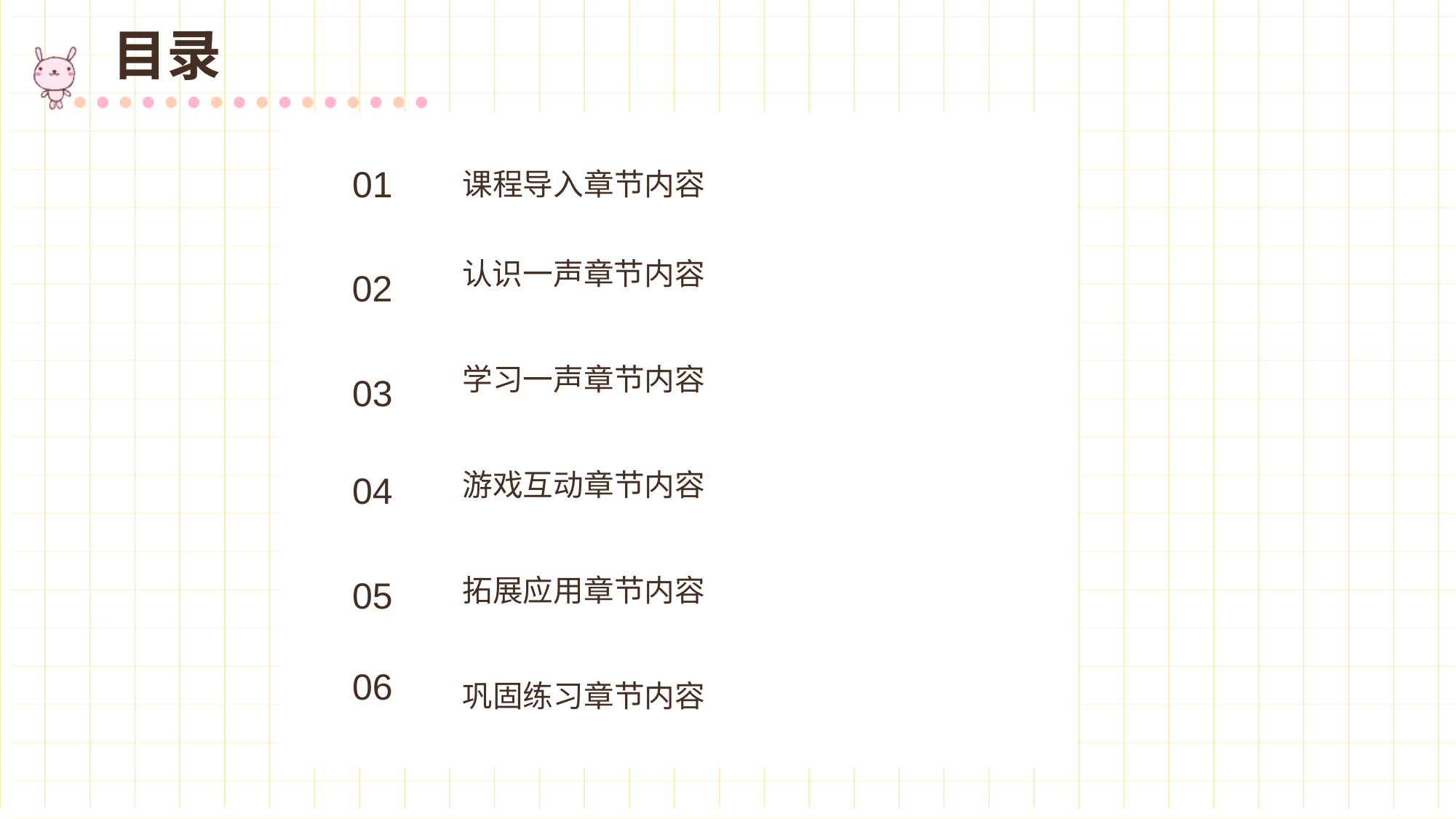

目录

课程导入章节内容
01
认识一声章节内容

02
学习一声章节内容

03
游戏互动章节内容

04
拓展应用章节内容

05
06
巩固练习章节内容